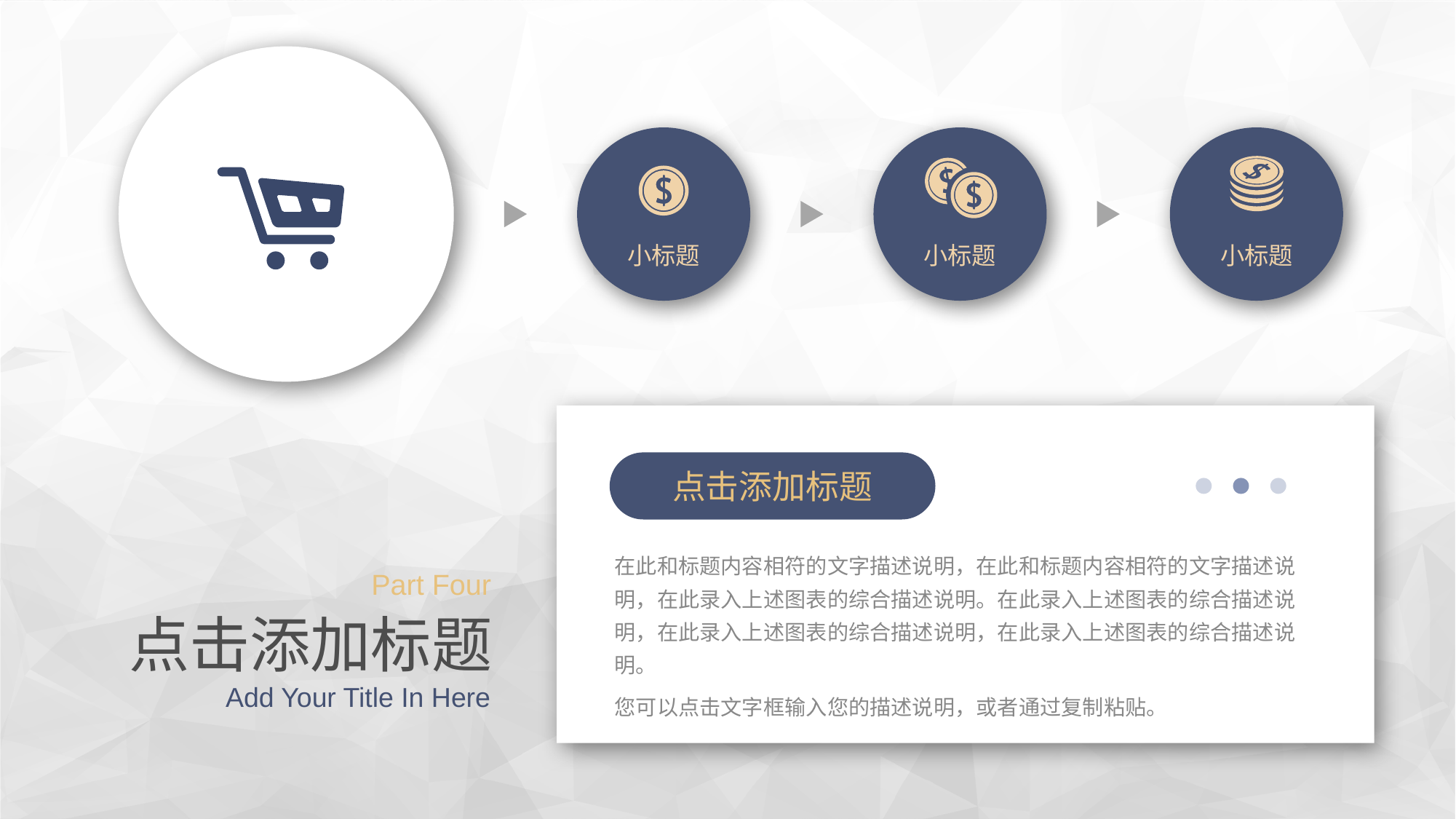

小标题

小标题

小标题

点击添加标题

在此和标题内容相符的文字描述说明，在此和标题内容相符的文字描述说明，在此录入上述图表的综合描述说明。在此录入上述图表的综合描述说明，在此录入上述图表的综合描述说明，在此录入上述图表的综合描述说明。
您可以点击文字框输入您的描述说明，或者通过复制粘贴。
Part Four
点击添加标题
Add Your Title In Here